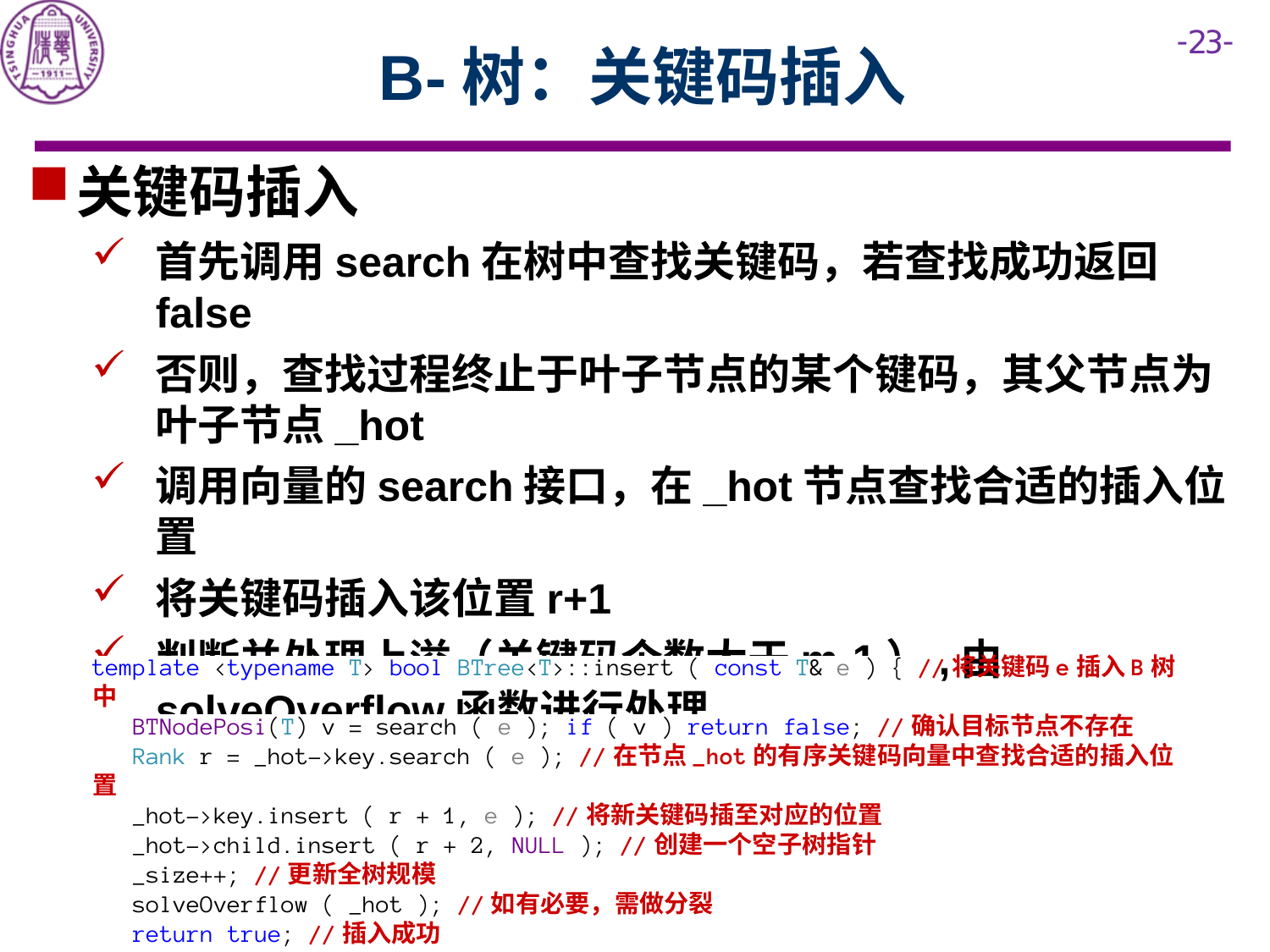

# B-树：关键码插入
关键码插入
首先调用search在树中查找关键码，若查找成功返回false
否则，查找过程终止于叶子节点的某个键码，其父节点为叶子节点_hot
调用向量的search接口，在_hot节点查找合适的插入位置
将关键码插入该位置r+1
判断并处理上溢（关键码个数大于m-1）,由solveOverflow函数进行处理
template <typename T> bool BTree<T>::insert ( const T& e ) { //将关键码e插入B树中
   BTNodePosi(T) v = search ( e ); if ( v ) return false; //确认目标节点不存在
   Rank r = _hot->key.search ( e ); //在节点_hot的有序关键码向量中查找合适的插入位置
   _hot->key.insert ( r + 1, e ); //将新关键码插至对应的位置
   _hot->child.insert ( r + 2, NULL ); //创建一个空子树指针
   _size++; //更新全树规模
   solveOverflow ( _hot ); //如有必要，需做分裂
   return true; //插入成功
}